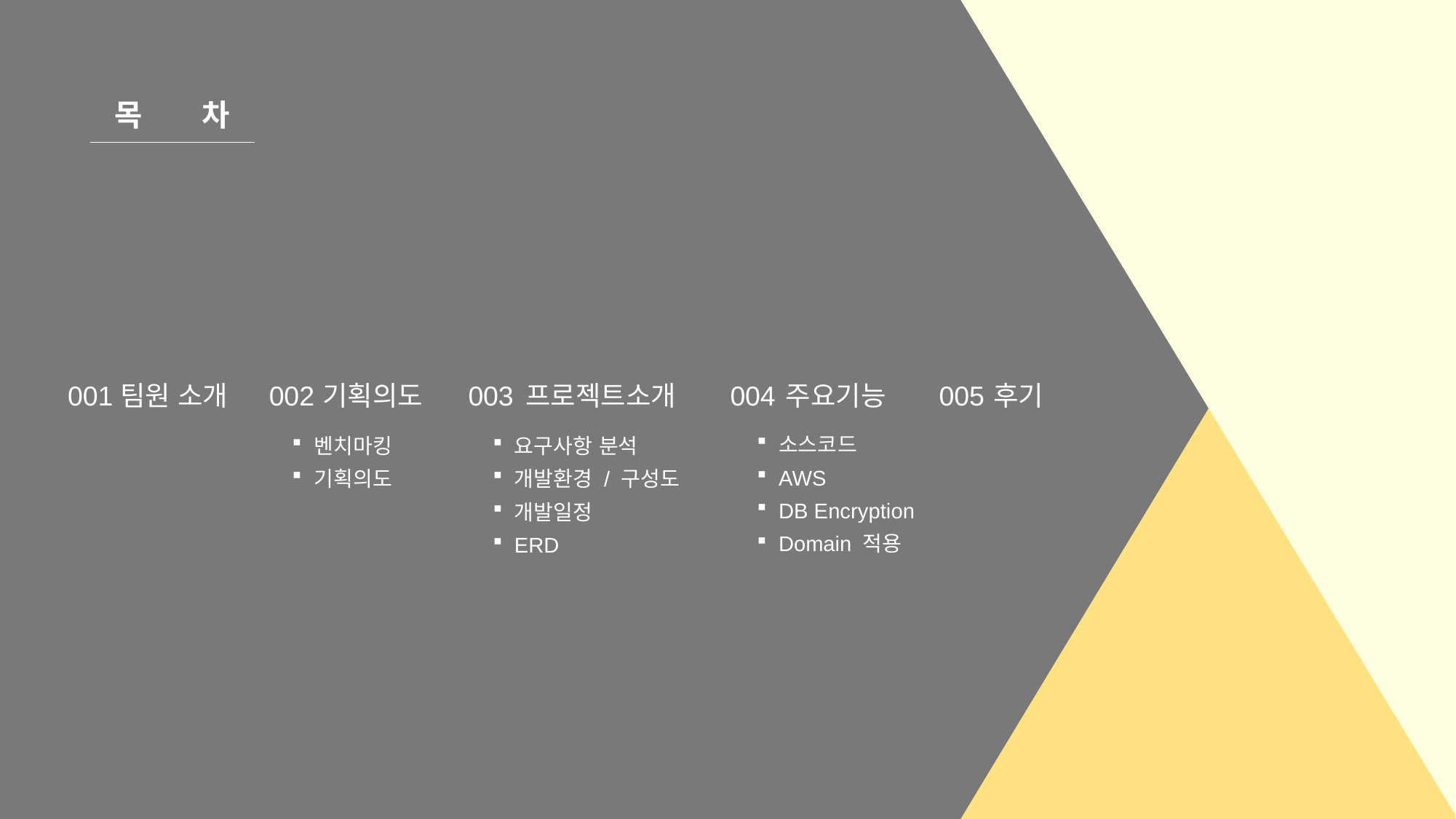

목       차
001
팀원 소개
002
기획의도
003
프로젝트소개
004
주요기능
005
후기

소스코드
AWS
DB Encryption
Domain 적용
벤치마킹
기획의도
요구사항 분석
개발환경 / 구성도
개발일정
ERD